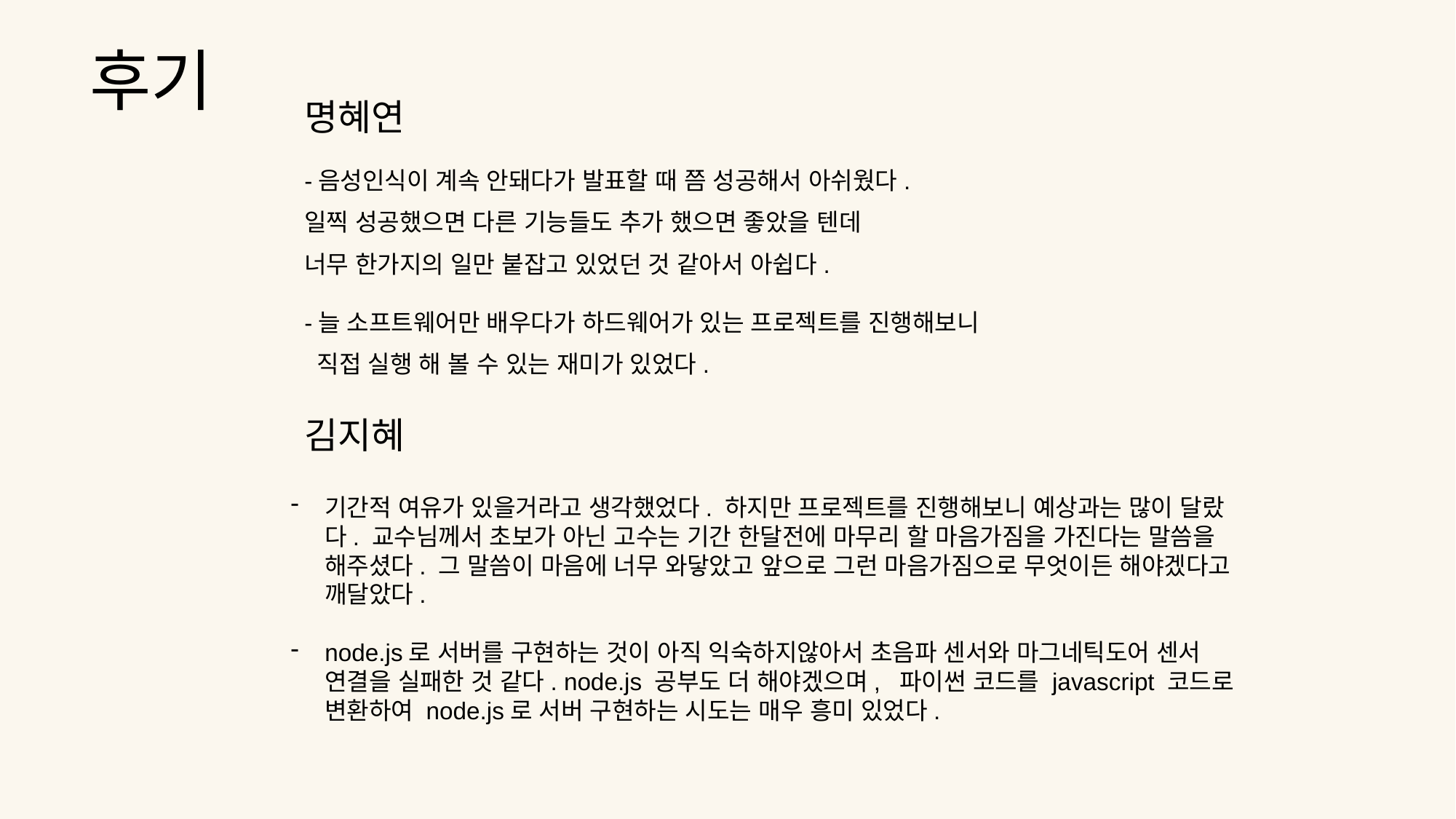

후기
명혜연
-음성인식이 계속 안돼다가 발표할 때 쯤 성공해서 아쉬웠다.

일찍 성공했으면 다른 기능들도 추가 했으면 좋았을 텐데

너무 한가지의 일만 붙잡고 있었던 것 같아서 아쉽다.

-늘 소프트웨어만 배우다가 하드웨어가 있는 프로젝트를 진행해보니

 직접 실행 해 볼 수 있는 재미가 있었다.
김지혜
기간적 여유가 있을거라고 생각했었다. 하지만 프로젝트를 진행해보니 예상과는 많이 달랐다. 교수님께서 초보가 아닌 고수는 기간 한달전에 마무리 할 마음가짐을 가진다는 말씀을 해주셨다. 그 말씀이 마음에 너무 와닿았고 앞으로 그런 마음가짐으로 무엇이든 해야겠다고 깨달았다.

node.js로 서버를 구현하는 것이 아직 익숙하지않아서 초음파 센서와 마그네틱도어 센서 연결을 실패한 것 같다. node.js 공부도 더 해야겠으며,  파이썬 코드를 javascript 코드로 변환하여 node.js로 서버 구현하는 시도는 매우 흥미 있었다.